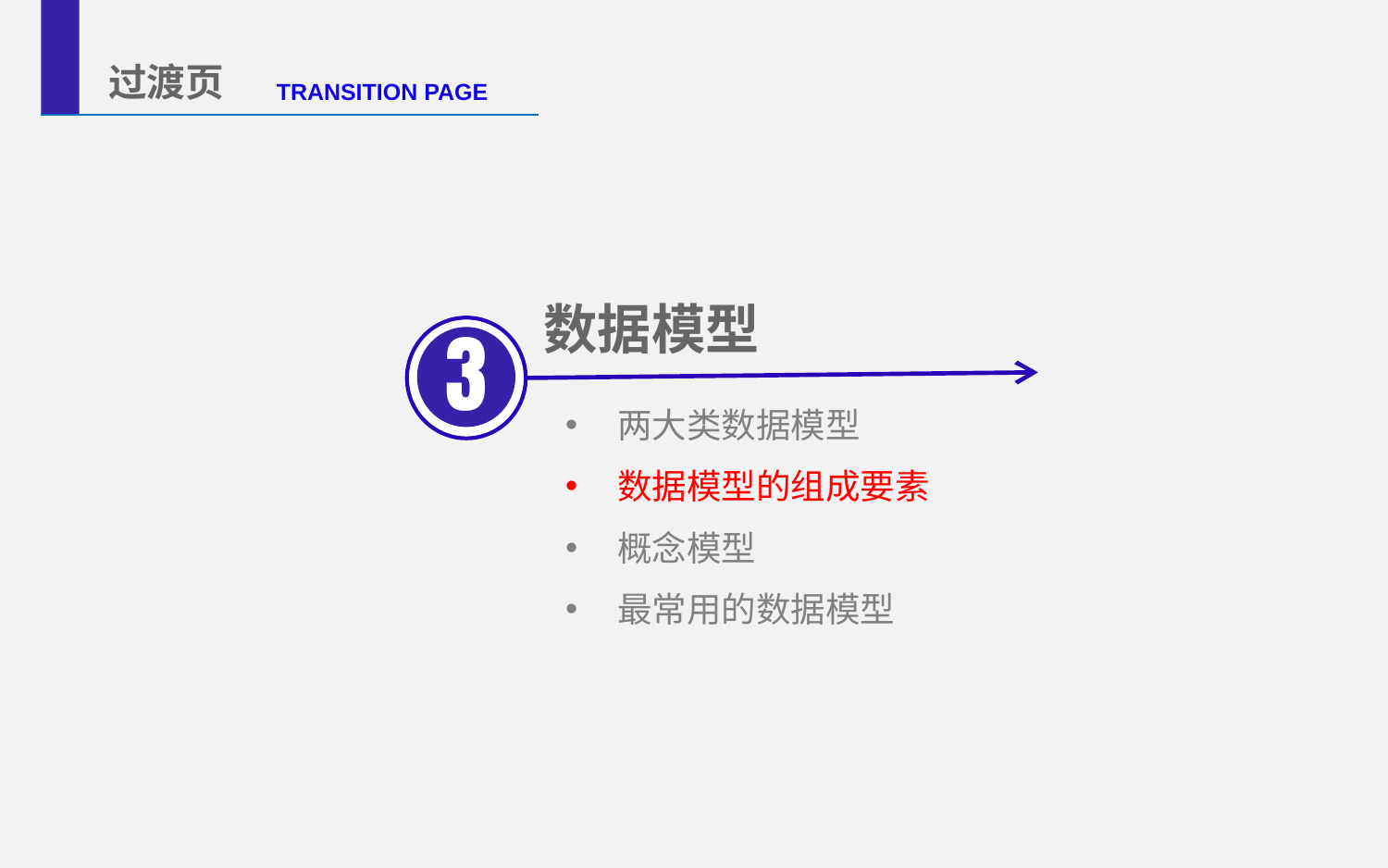

数据模型

3
两大类数据模型
数据模型的组成要素
概念模型
最常用的数据模型